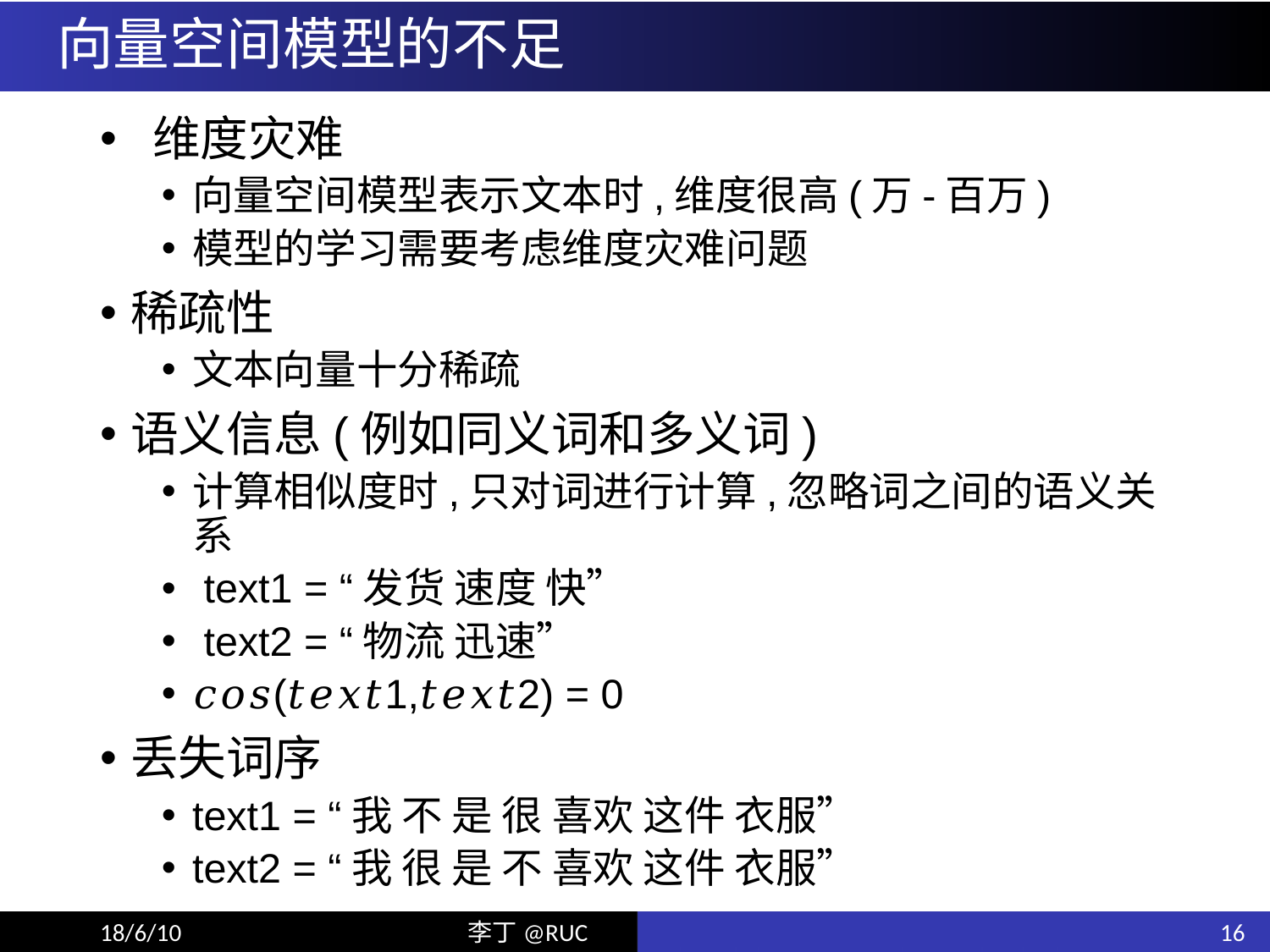

# 向量空间模型的不足
 维度灾难
向量空间模型表示文本时,维度很高(万-百万)
模型的学习需要考虑维度灾难问题
稀疏性
文本向量十分稀疏
语义信息(例如同义词和多义词)
计算相似度时,只对词进行计算,忽略词之间的语义关系
 text1 = “发货 速度 快”
 text2 = “物流 迅速”
𝑐𝑜𝑠(𝑡𝑒𝑥𝑡1,𝑡𝑒𝑥𝑡2) = 0
丢失词序
text1 = “我 不 是 很 喜欢 这件 衣服”
text2 = “我 很 是 不 喜欢 这件 衣服”
16
18/6/10
李丁@RUC